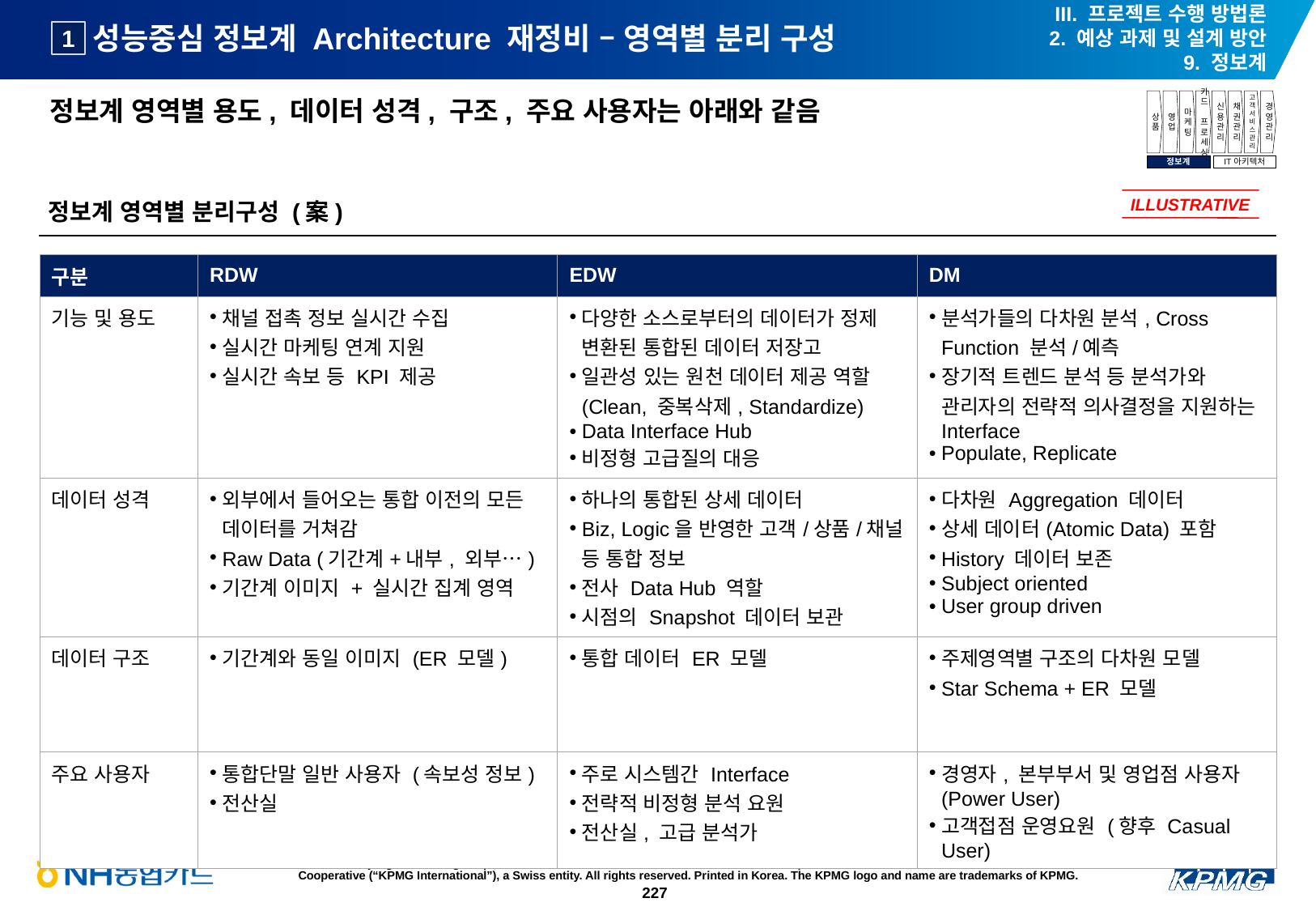

III. 프로젝트 수행 방법론
2. 예상 과제 및 설계 방안
9. 정보계
# 성능중심 정보계 Architecture 재정비 – 영역별 분리 구성
1
정보계 영역별 용도, 데이터 성격, 구조, 주요 사용자는 아래와 같음
상품
영업
마케팅
카드
프로세싱
신용관리
채권관리
고객서비스관리
경영관리
정보계
IT아키텍처
정보계 영역별 분리구성 (案)
ILLUSTRATIVE
| 구분 | RDW | EDW | DM |
| --- | --- | --- | --- |
| 기능 및 용도 | 채널 접촉 정보 실시간 수집 실시간 마케팅 연계 지원 실시간 속보 등 KPI 제공 | 다양한 소스로부터의 데이터가 정제 변환된 통합된 데이터 저장고 일관성 있는 원천 데이터 제공 역할 (Clean, 중복삭제, Standardize) Data Interface Hub 비정형 고급질의 대응 | 분석가들의 다차원 분석, Cross Function 분석/예측 장기적 트렌드 분석 등 분석가와 관리자의 전략적 의사결정을 지원하는 Interface Populate, Replicate |
| 데이터 성격 | 외부에서 들어오는 통합 이전의 모든 데이터를 거쳐감 Raw Data (기간계+내부, 외부…) 기간계 이미지 + 실시간 집계 영역 | 하나의 통합된 상세 데이터 Biz, Logic을 반영한 고객/상품/채널 등 통합 정보 전사 Data Hub 역할 시점의 Snapshot 데이터 보관 | 다차원 Aggregation 데이터 상세 데이터(Atomic Data) 포함 History 데이터 보존 Subject oriented User group driven |
| 데이터 구조 | 기간계와 동일 이미지 (ER 모델) | 통합 데이터 ER 모델 | 주제영역별 구조의 다차원 모델 Star Schema + ER 모델 |
| 주요 사용자 | 통합단말 일반 사용자 (속보성 정보) 전산실 | 주로 시스템간 Interface 전략적 비정형 분석 요원 전산실, 고급 분석가 | 경영자, 본부부서 및 영업점 사용자 (Power User) 고객접점 운영요원 (향후 Casual User) |
///